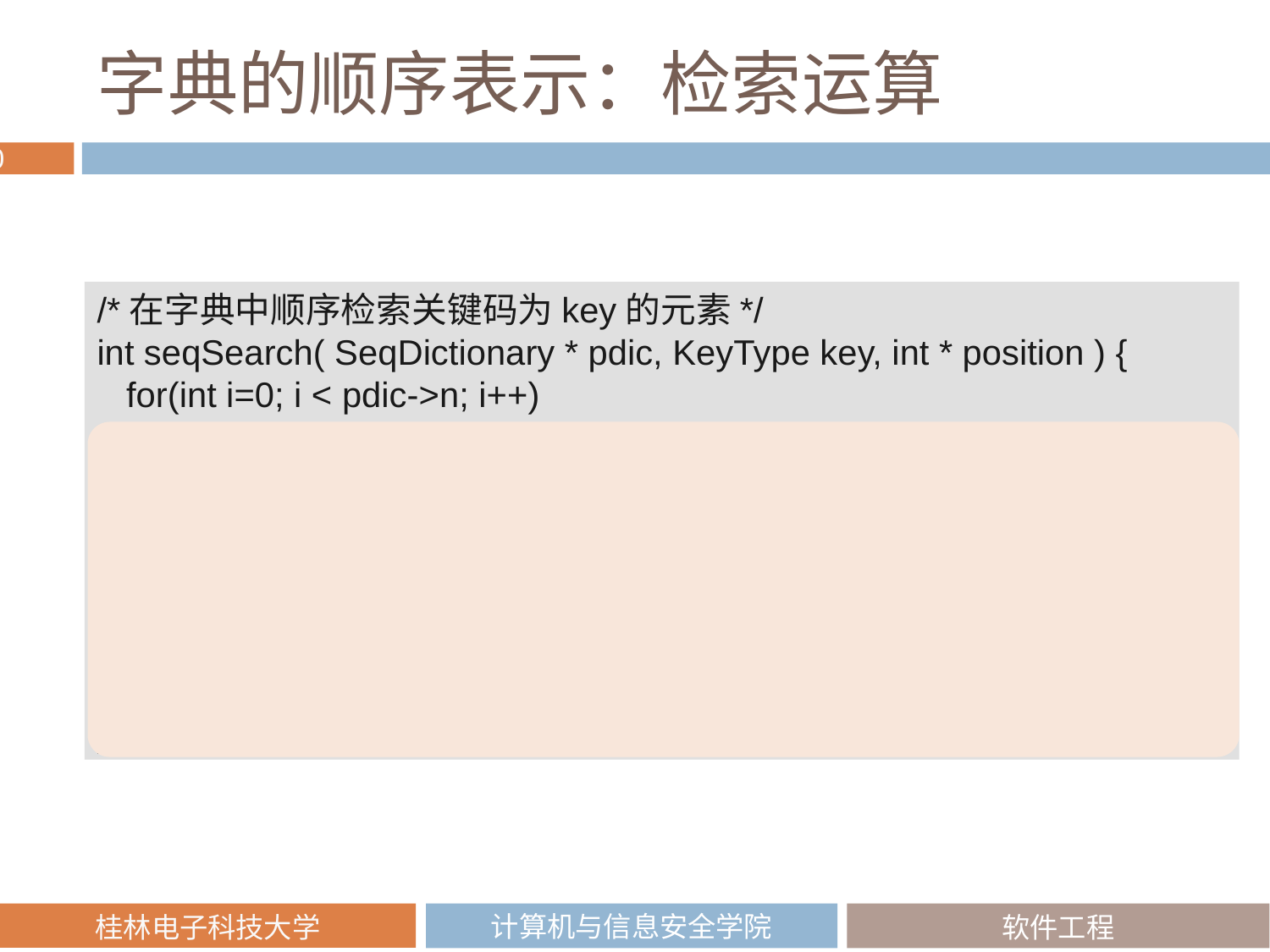

# 字典的顺序表示：检索运算
/*在字典中顺序检索关键码为key的元素*/
int seqSearch( SeqDictionary * pdic, KeyType key, int * position ) {
   for(int i=0; i < pdic->n; i++)
       if(pdic->element[i].key==key)
       {
           *position=i;
           return 1 ;
        }
  *position=pdic->n;
  return 0 ;
}